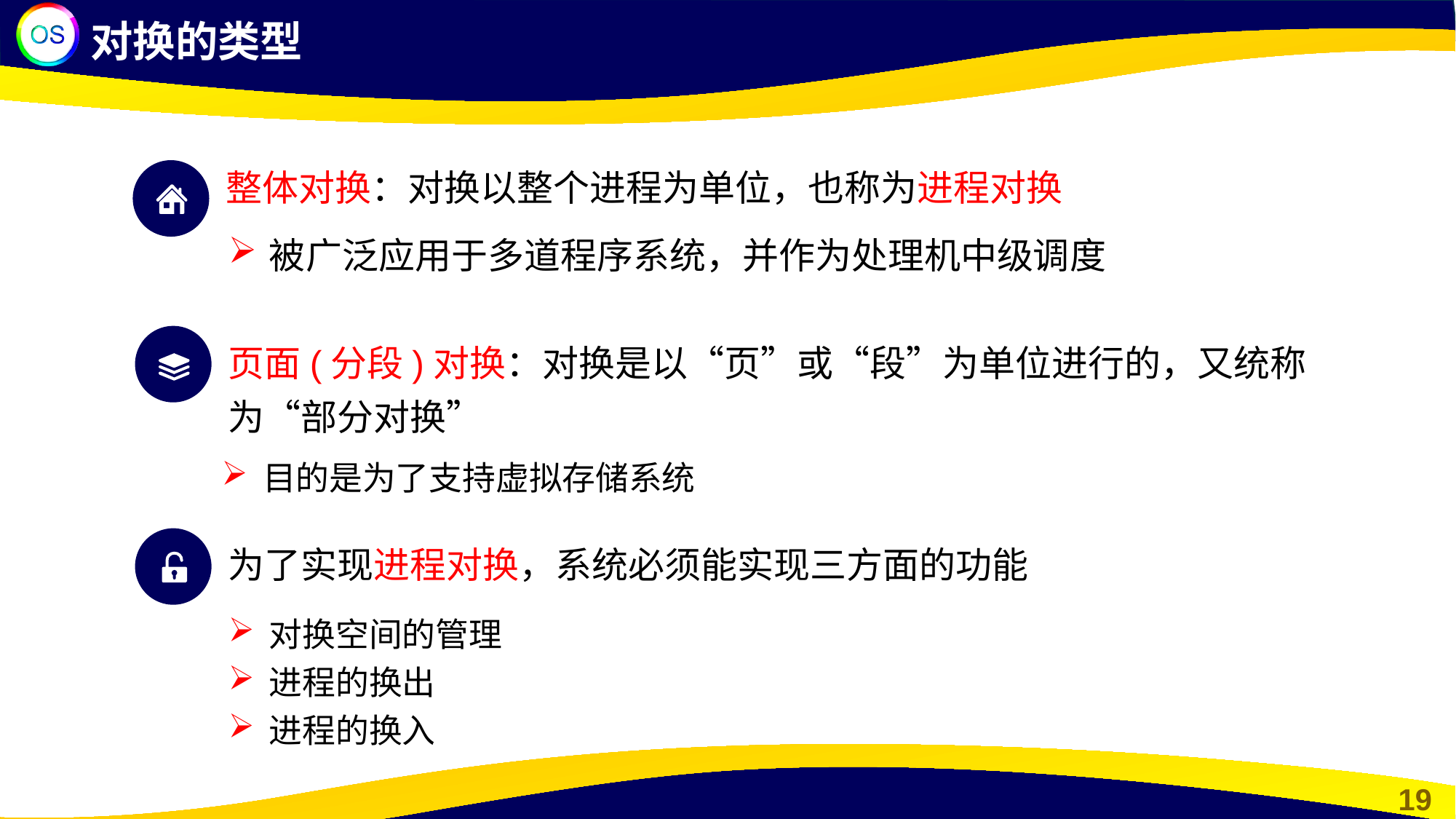

对换的类型

整体对换：对换以整个进程为单位，也称为进程对换

被广泛应用于多道程序系统，并作为处理机中级调度

页面(分段)对换：对换是以“页”或“段”为单位进行的，又统称为“部分对换”

目的是为了支持虚拟存储系统

为了实现进程对换，系统必须能实现三方面的功能

对换空间的管理
进程的换出
进程的换入